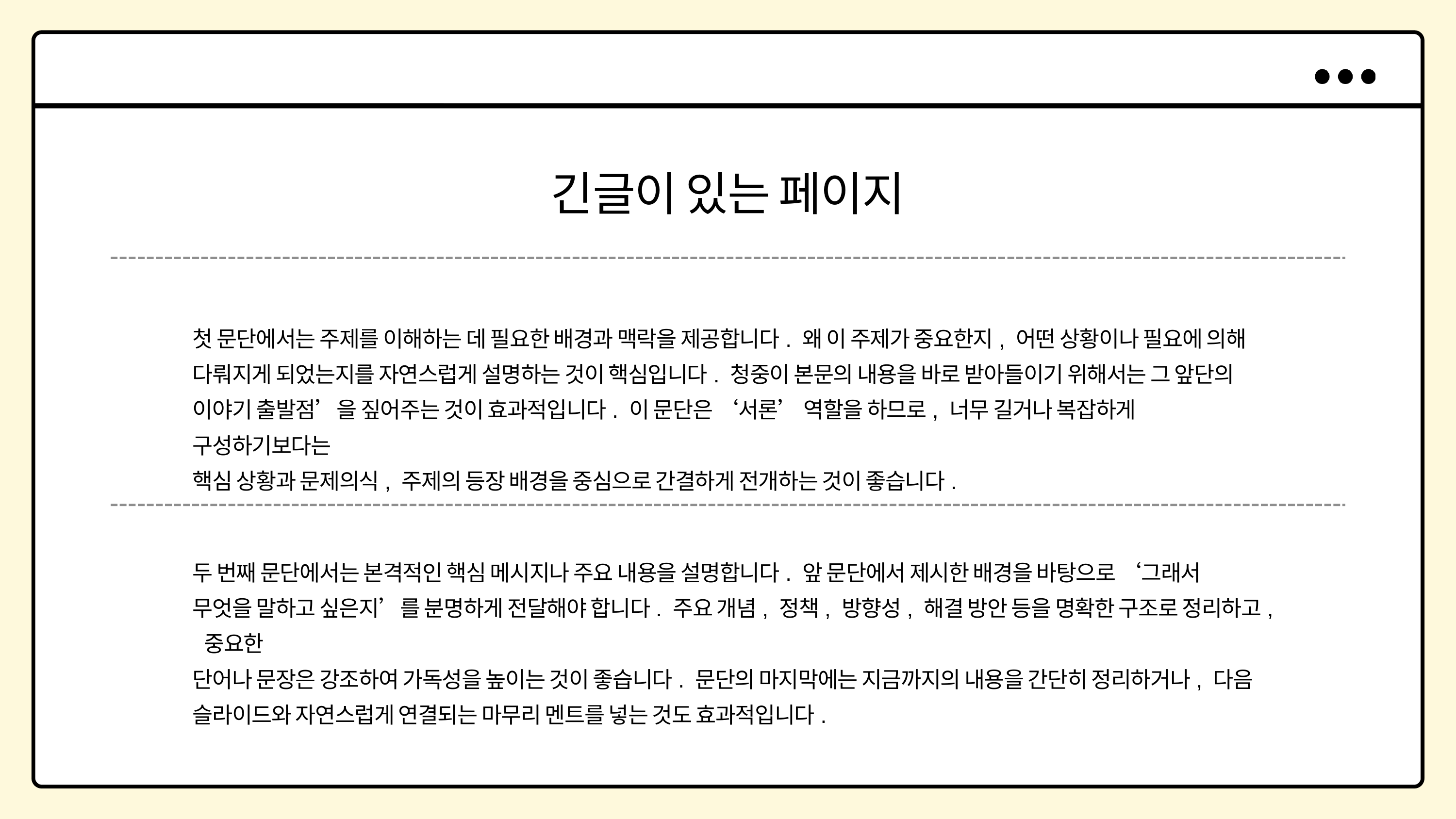

긴글이 있는 페이지

첫 문단에서는 주제를 이해하는 데 필요한 배경과 맥락을 제공합니다. 왜 이 주제가 중요한지, 어떤 상황이나 필요에 의해 다뤄지게 되었는지를 자연스럽게 설명하는 것이 핵심입니다. 청중이 본문의 내용을 바로 받아들이기 위해서는 그 앞단의 이야기 출발점’을 짚어주는 것이 효과적입니다. 이 문단은 ‘서론’ 역할을 하므로, 너무 길거나 복잡하게 구성하기보다는
핵심 상황과 문제의식, 주제의 등장 배경을 중심으로 간결하게 전개하는 것이 좋습니다.

두 번째 문단에서는 본격적인 핵심 메시지나 주요 내용을 설명합니다. 앞 문단에서 제시한 배경을 바탕으로 ‘그래서 무엇을 말하고 싶은지’를 분명하게 전달해야 합니다. 주요 개념, 정책, 방향성, 해결 방안 등을 명확한 구조로 정리하고, 중요한
단어나 문장은 강조하여 가독성을 높이는 것이 좋습니다. 문단의 마지막에는 지금까지의 내용을 간단히 정리하거나, 다음 슬라이드와 자연스럽게 연결되는 마무리 멘트를 넣는 것도 효과적입니다.